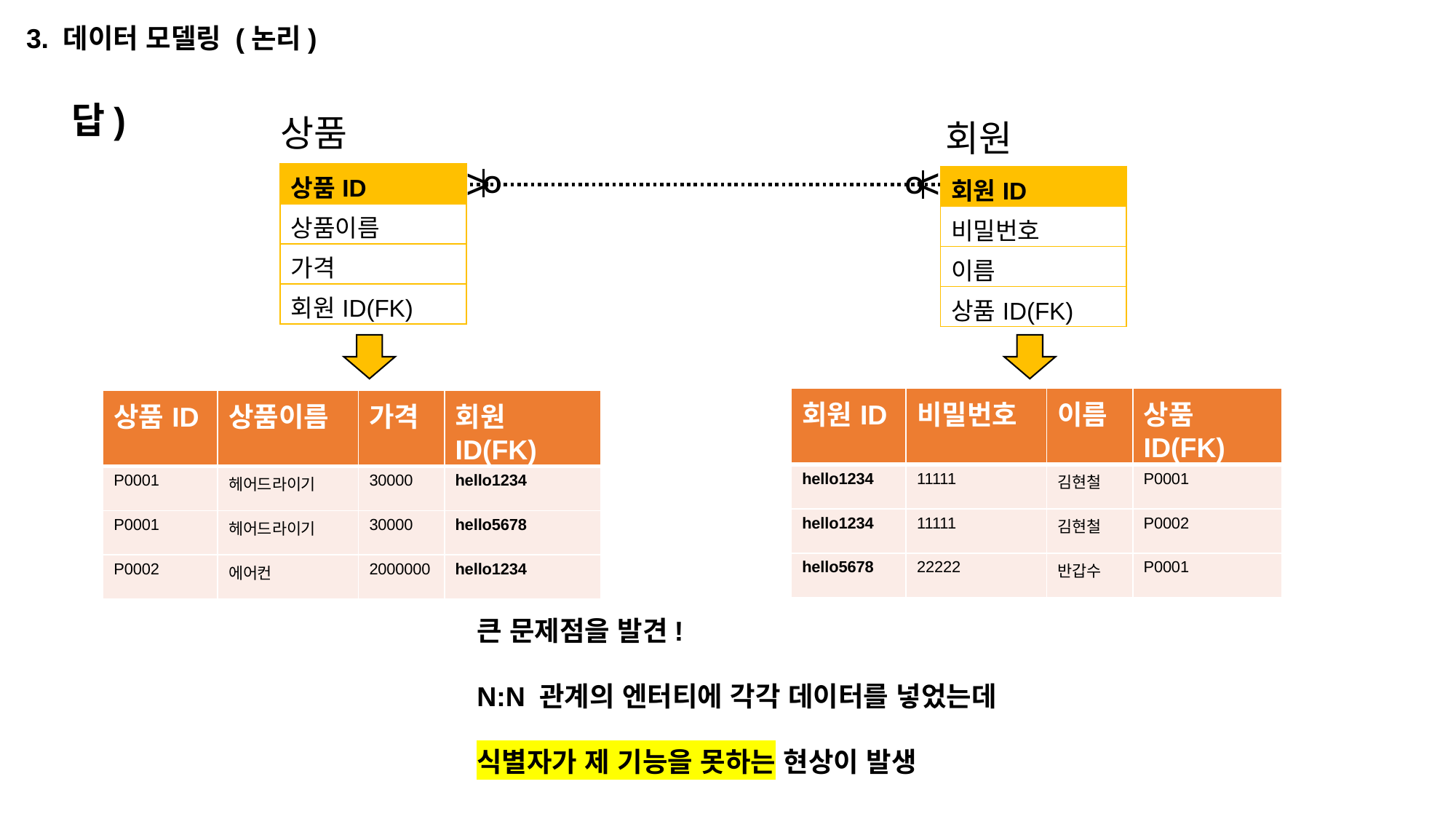

3. 데이터 모델링 (논리)
답)
상품
회원
<
<
| 상품ID |
| --- |
| 상품이름 |
| 가격 |
| 회원ID(FK) |
O
O
| 회원ID |
| --- |
| 비밀번호 |
| 이름 |
| 상품ID(FK) |

| 회원ID | 비밀번호 | 이름 | 상품ID(FK) |
| --- | --- | --- | --- |
| hello1234 | 11111 | 김현철 | P0001 |
| hello1234 | 11111 | 김현철 | P0002 |
| hello5678 | 22222 | 반갑수 | P0001 |
| 상품ID | 상품이름 | 가격 | 회원ID(FK) |
| --- | --- | --- | --- |
| P0001 | 헤어드라이기 | 30000 | hello1234 |
| P0001 | 헤어드라이기 | 30000 | hello5678 |
| P0002 | 에어컨 | 2000000 | hello1234 |
큰 문제점을 발견!

N:N 관계의 엔터티에 각각 데이터를 넣었는데
식별자가 제 기능을 못하는 현상이 발생